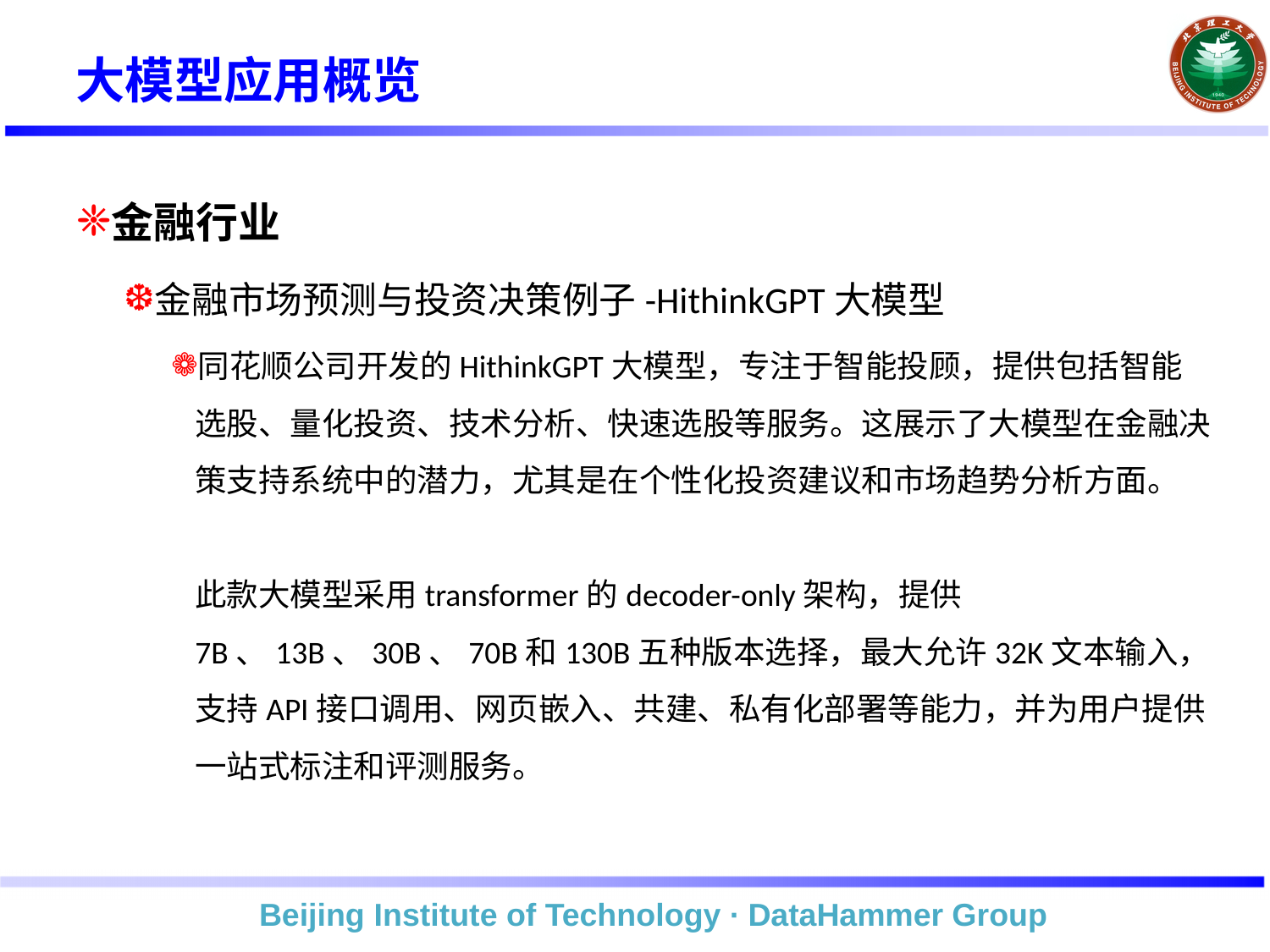

# 大模型应用概览
金融行业
金融市场预测与投资决策例子-HithinkGPT大模型
同花顺公司开发的HithinkGPT大模型，专注于智能投顾，提供包括智能选股、量化投资、技术分析、快速选股等服务。这展示了大模型在金融决策支持系统中的潜力，尤其是在个性化投资建议和市场趋势分析方面。
此款大模型采用transformer的decoder-only架构，提供7B、13B、30B、70B和130B五种版本选择，最大允许32K文本输入，支持API接口调用、网页嵌入、共建、私有化部署等能力，并为用户提供一站式标注和评测服务。